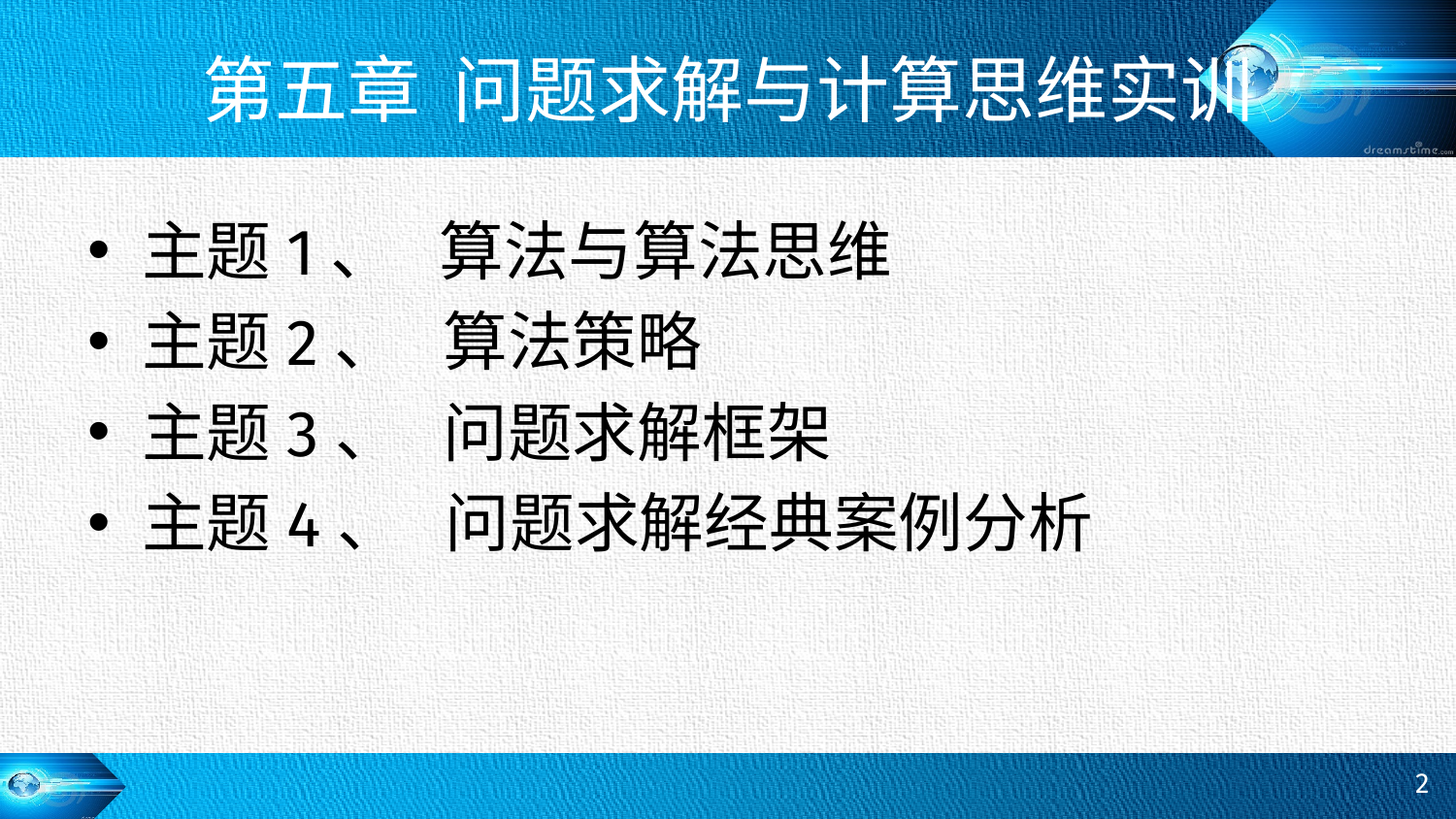

# 第五章  问题求解与计算思维实训
主题1、   算法与算法思维
主题2、   算法策略
主题3、   问题求解框架
主题4、   问题求解经典案例分析
2